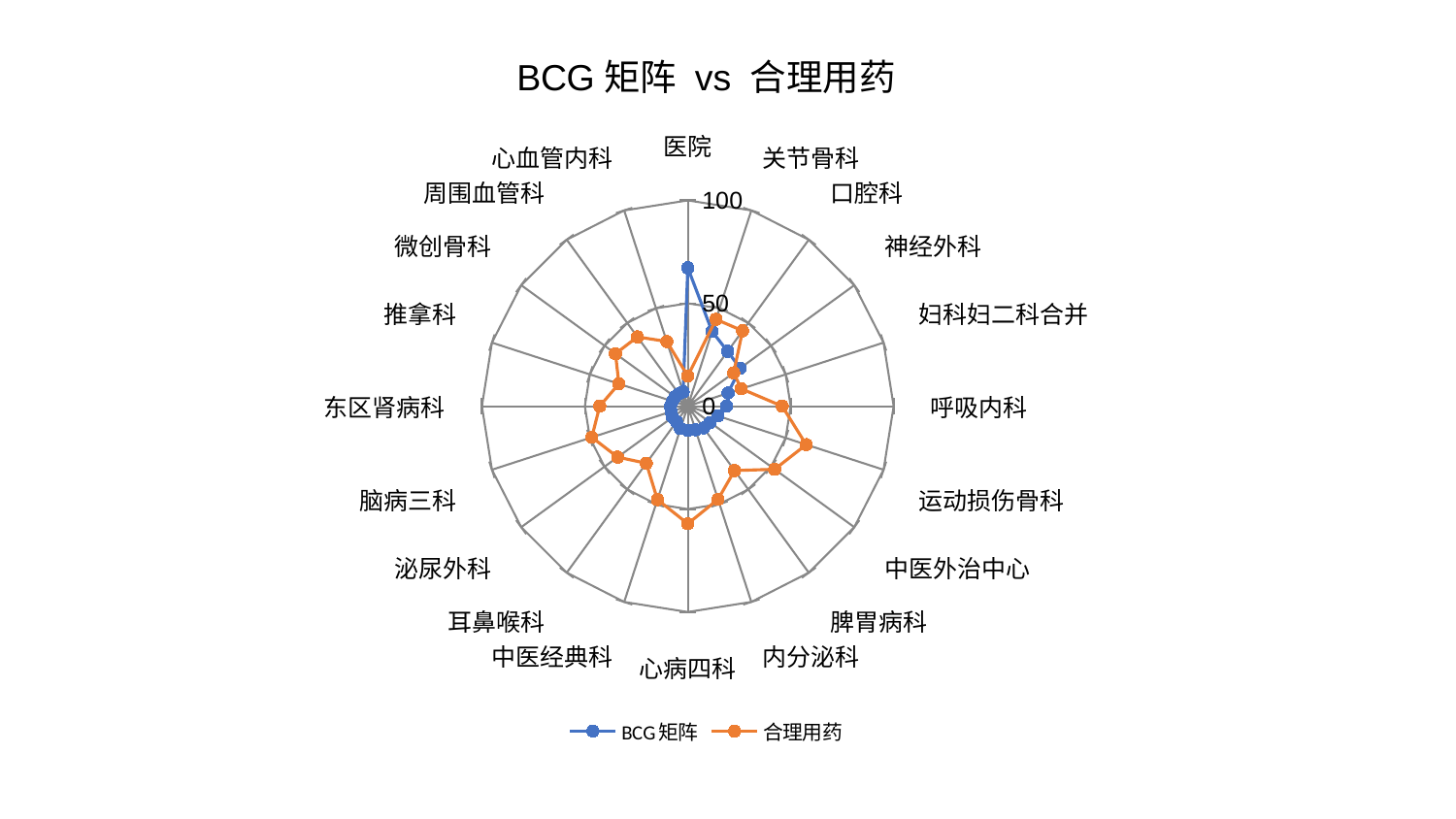

### Chart: BCG矩阵 vs 合理用药

| Category | BCG矩阵 | 合理用药 |
|---|---|---|
| 医院 | 67.2301164111341 | 14.648690974889352 |
| 关节骨科 | 38.201381910240535 | 44.39272820432552 |
| 口腔科 | 32.962739681331904 | 45.31709799149839 |
| 神经外科 | 31.462606449783298 | 27.593687975495246 |
| 妇科妇二科合并 | 20.59549712620687 | 27.331414986788843 |
| 呼吸内科 | 18.76315254779763 | 45.85235602430746 |
| 运动损伤骨科 | 15.408085295421557 | 60.49275727443726 |
| 中医外治中心 | 13.485119937171937 | 52.18829422770733 |
| 脾胃病科 | 13.072650875378374 | 38.65597986205474 |
| 内分泌科 | 12.044522831306297 | 47.619477238357426 |
| 心病四科 | 11.788009733163749 | 57.11933871694856 |
| 中医经典科 | 11.47700917388848 | 47.732041735205115 |
| 耳鼻喉科 | 9.350444093169967 | 34.28951154379213 |
| 泌尿外科 | 9.150655061840142 | 42.11534035866545 |
| 脑病三科 | 8.545106777059587 | 49.00393589368499 |
| 东区肾病科 | 8.410644276792883 | 42.78589288275682 |
| 推拿科 | 7.809833854776396 | 35.17654466812664 |
| 微创骨科 | 7.6666043522934055 | 43.4249674067198 |
| 周围血管科 | 7.391603715907706 | 41.60699220143316 |
| 心血管内科 | 7.372463419823688 | 33.04904888644677 |
81